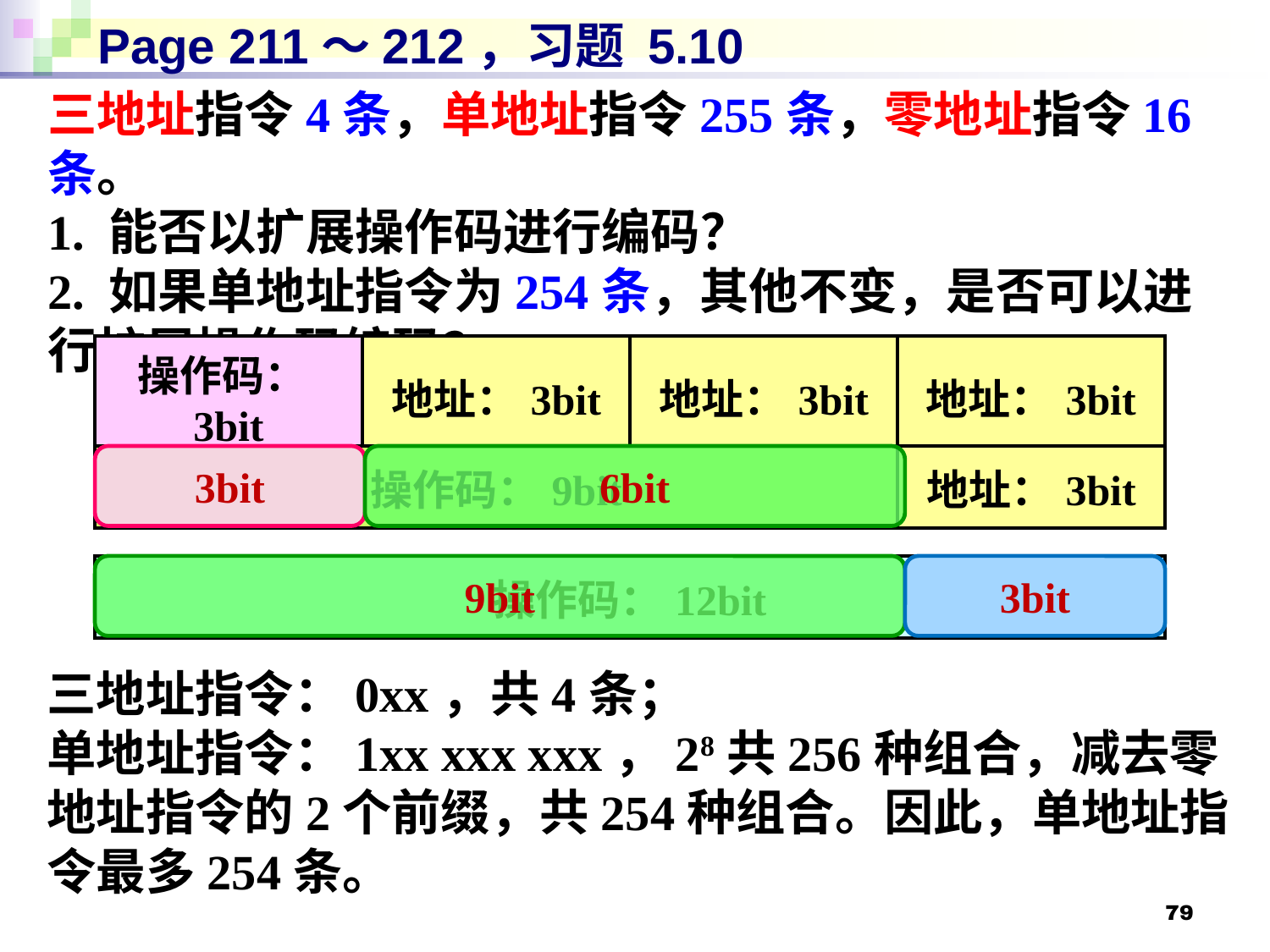

# Page 211～212，习题 5.10
三地址指令4条，单地址指令255条，零地址指令16条。
1. 能否以扩展操作码进行编码？
2. 如果单地址指令为254条，其他不变，是否可以进行扩展操作码编码？
| 操作码：3bit | 地址：3bit | 地址：3bit | 地址：3bit |
| --- | --- | --- | --- |
3bit
6bit
| 操作码：9bit | 地址：3bit |
| --- | --- |
9bit
3bit
| 操作码：12bit |
| --- |
三地址指令：0xx，共4条；
单地址指令：1xx xxx xxx，28共256种组合，减去零地址指令的2个前缀，共254种组合。因此，单地址指令最多254条。
79